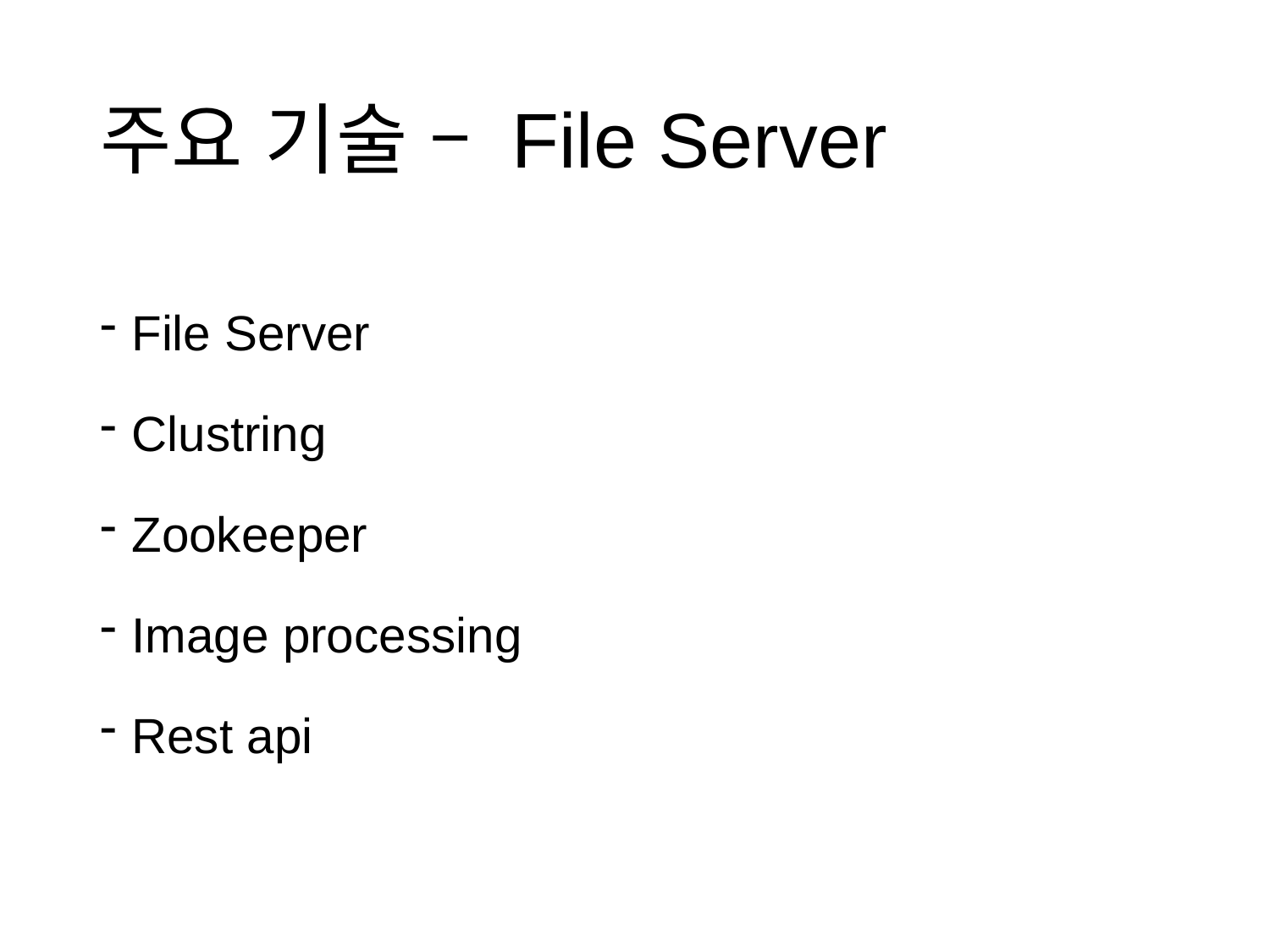

# 주요 기술 – File Server
File Server
Clustring
Zookeeper
Image processing
Rest api